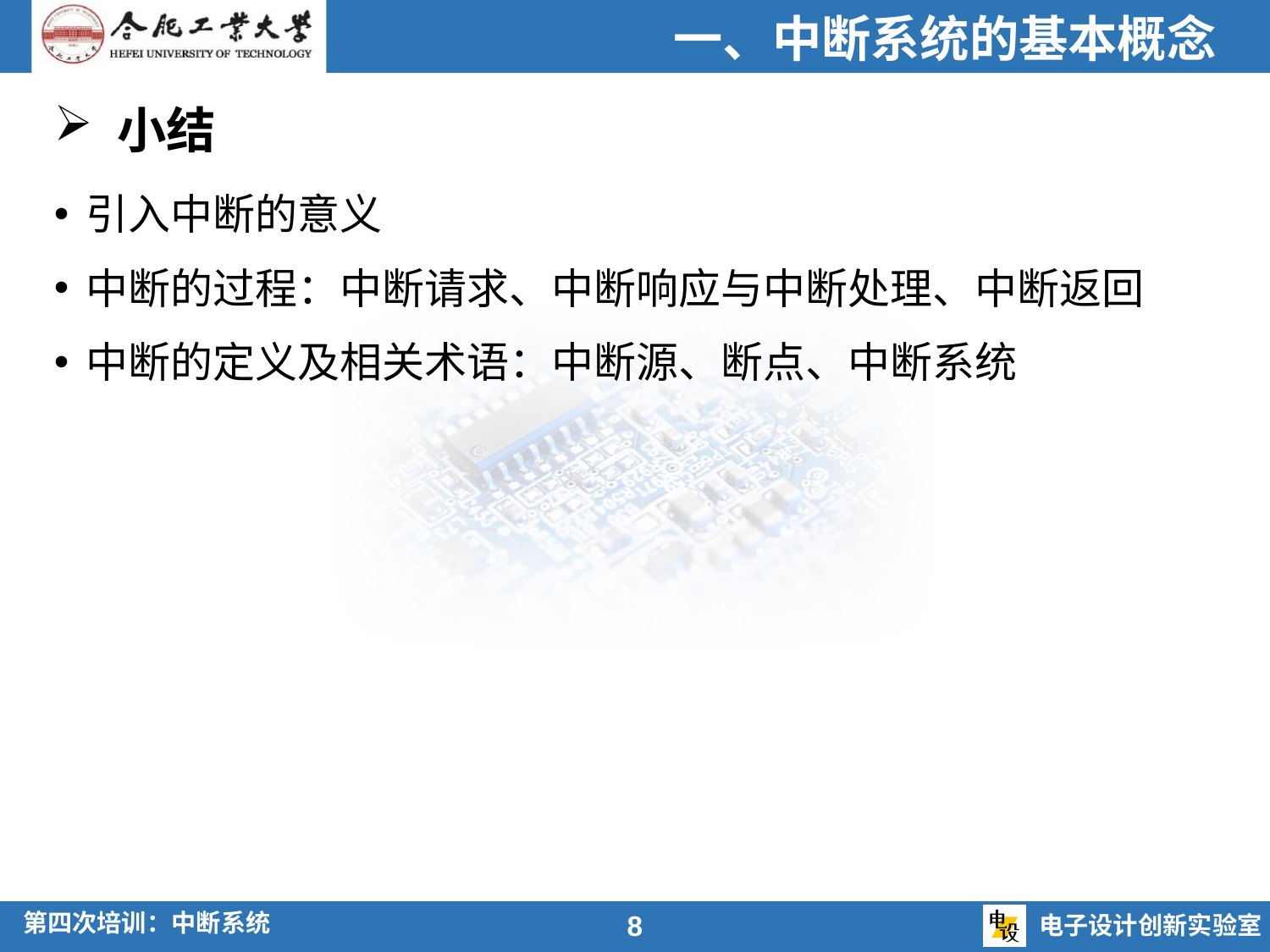

一、中断系统的基本概念
小结
引入中断的意义
中断的过程：中断请求、中断响应与中断处理、中断返回
中断的定义及相关术语：中断源、断点、中断系统

8